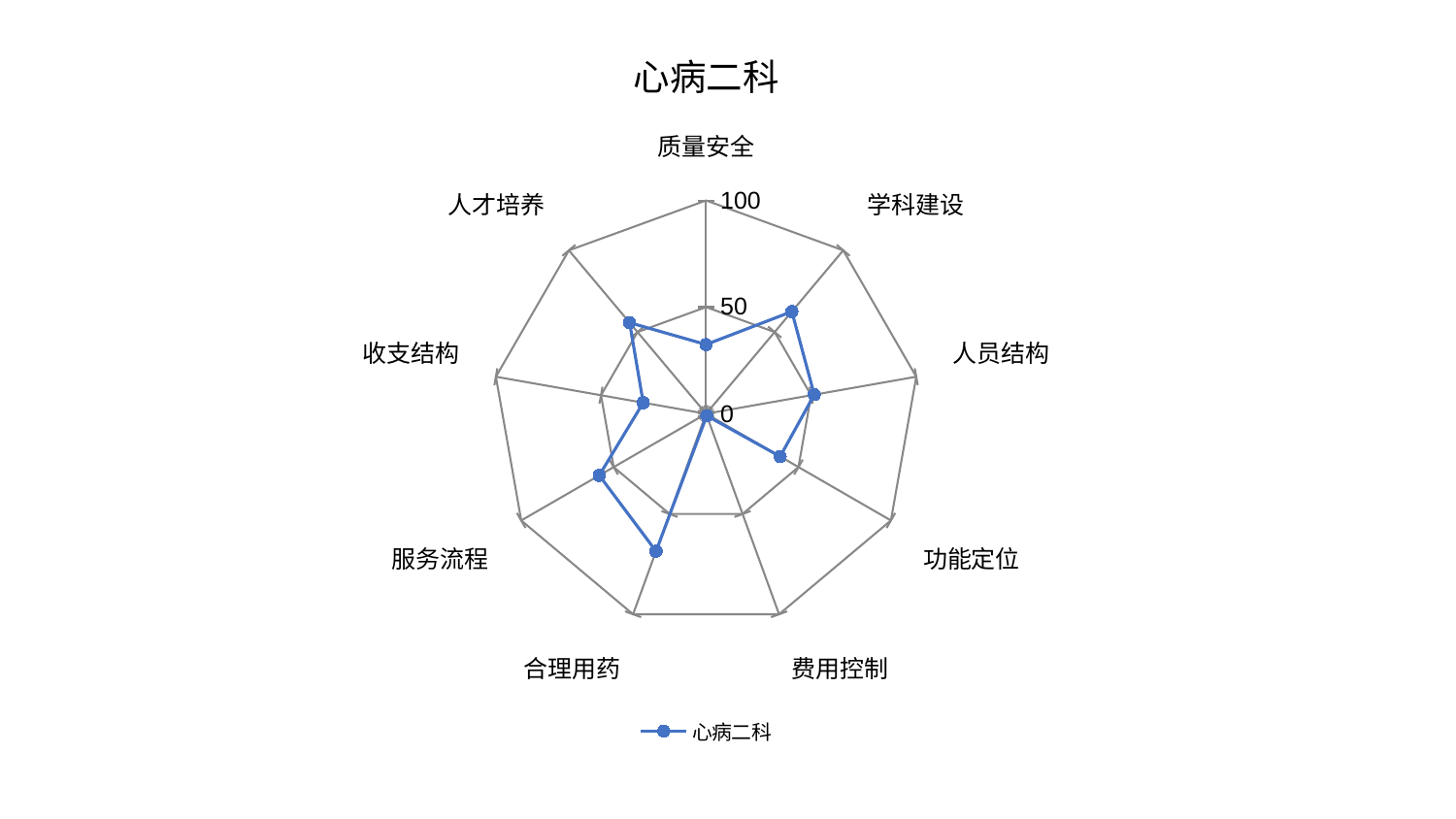

### Chart: 心病二科

| Category | 心病二科 |
|---|---|
| 质量安全 | 32.456553035194204 |
| 学科建设 | 62.55488031034681 |
| 人员结构 | 51.4738349772123 |
| 功能定位 | 40.091105089858765 |
| 费用控制 | 0.9705048473062226 |
| 合理用药 | 68.57610125943185 |
| 服务流程 | 57.793269854949195 |
| 收支结构 | 29.9193532637527 |
| 人才培养 | 55.74836773552894 |
125